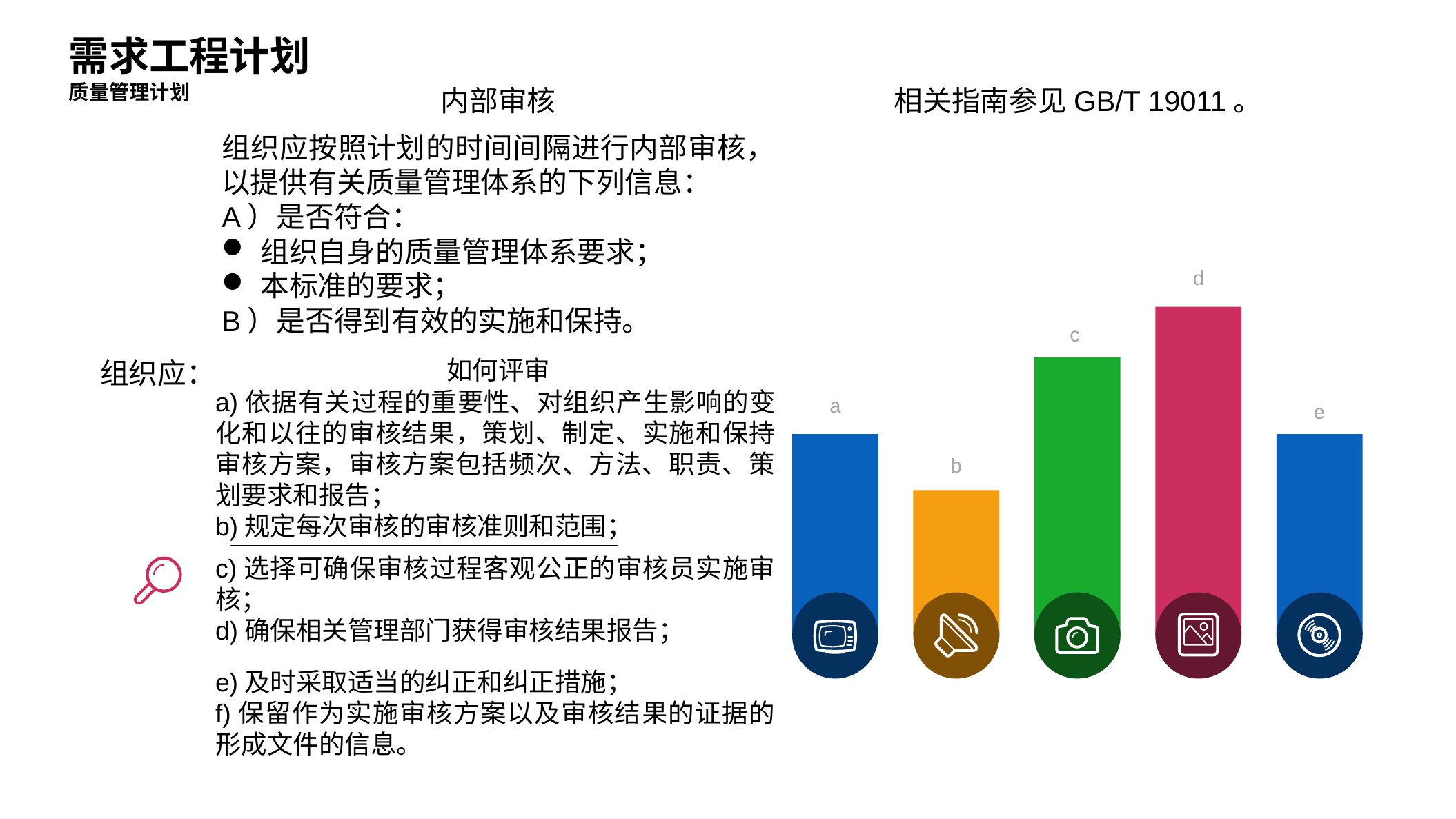

需求工程计划
内部审核
质量管理计划
相关指南参见GB/T 19011。
组织应按照计划的时间间隔进行内部审核，以提供有关质量管理体系的下列信息：
A）是否符合：
组织自身的质量管理体系要求；
本标准的要求；
B）是否得到有效的实施和保持。
d

c
如何评审
组织应：

a)依据有关过程的重要性、对组织产生影响的变化和以往的审核结果，策划、制定、实施和保持审核方案，审核方案包括频次、方法、职责、策划要求和报告；
b)规定每次审核的审核准则和范围；
a
e

b

c)选择可确保审核过程客观公正的审核员实施审核；
d)确保相关管理部门获得审核结果报告；

e)及时采取适当的纠正和纠正措施；
f)保留作为实施审核方案以及审核结果的证据的形成文件的信息。